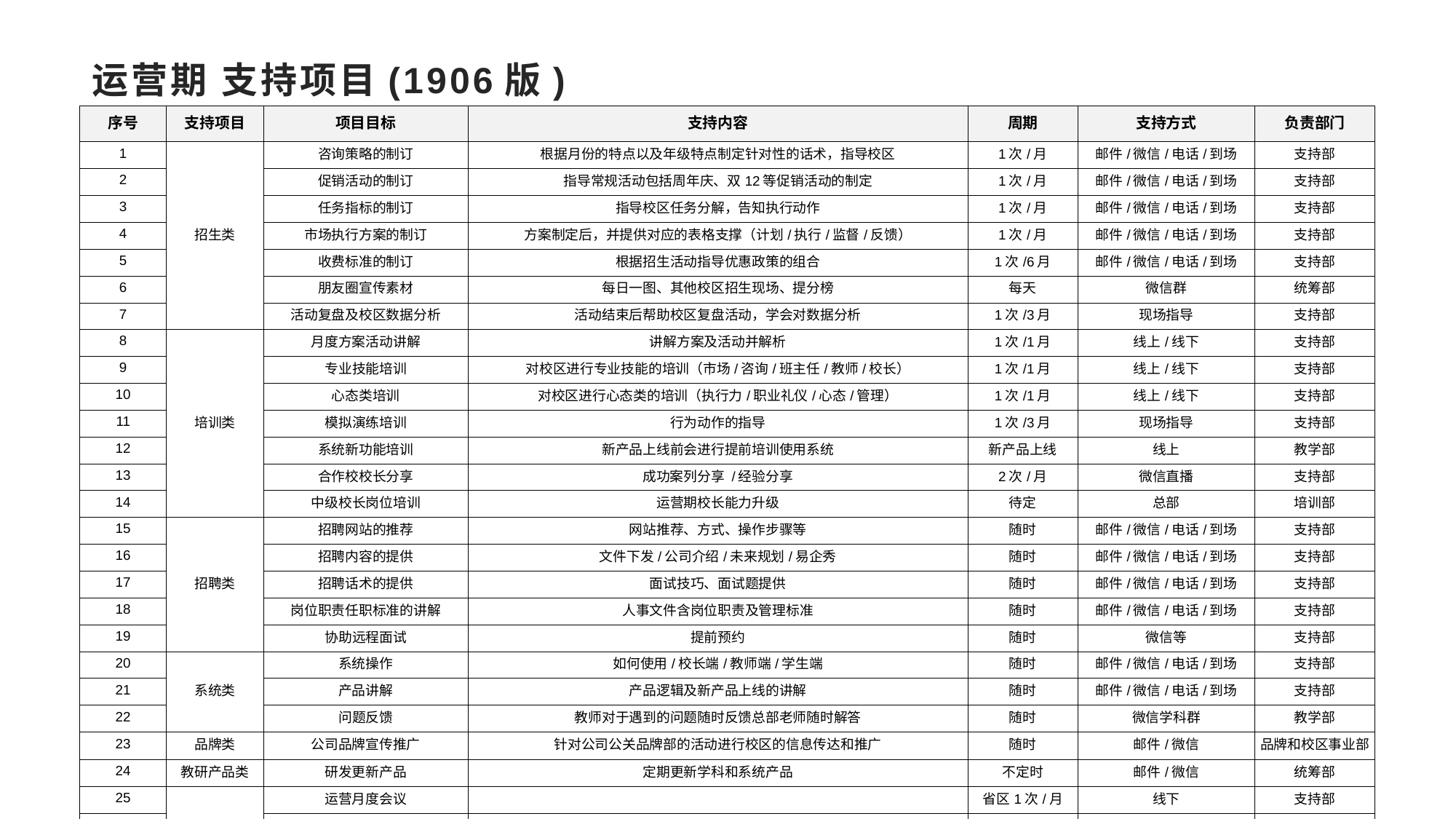

# 运营期 支持项目(1906版)
| 序号 | 支持项目 | 项目目标 | 支持内容 | 周期 | 支持方式 | 负责部门 |
| --- | --- | --- | --- | --- | --- | --- |
| 1 | 招生类 | 咨询策略的制订 | 根据月份的特点以及年级特点制定针对性的话术，指导校区 | 1次/月 | 邮件/微信/电话/到场 | 支持部 |
| 2 |  | 促销活动的制订 | 指导常规活动包括周年庆、双12等促销活动的制定 | 1次/月 | 邮件/微信/电话/到场 | 支持部 |
| 3 |  | 任务指标的制订 | 指导校区任务分解，告知执行动作 | 1次/月 | 邮件/微信/电话/到场 | 支持部 |
| 4 |  | 市场执行方案的制订 | 方案制定后，并提供对应的表格支撑（计划/执行/监督/反馈） | 1次/月 | 邮件/微信/电话/到场 | 支持部 |
| 5 |  | 收费标准的制订 | 根据招生活动指导优惠政策的组合 | 1次/6月 | 邮件/微信/电话/到场 | 支持部 |
| 6 |  | 朋友圈宣传素材 | 每日一图、其他校区招生现场、提分榜 | 每天 | 微信群 | 统筹部 |
| 7 |  | 活动复盘及校区数据分析 | 活动结束后帮助校区复盘活动，学会对数据分析 | 1次/3月 | 现场指导 | 支持部 |
| 8 | 培训类 | 月度方案活动讲解 | 讲解方案及活动并解析 | 1次/1月 | 线上/线下 | 支持部 |
| 9 |  | 专业技能培训 | 对校区进行专业技能的培训（市场/咨询/班主任/教师/校长） | 1次/1月 | 线上/线下 | 支持部 |
| 10 |  | 心态类培训 | 对校区进行心态类的培训（执行力/职业礼仪/心态/管理） | 1次/1月 | 线上/线下 | 支持部 |
| 11 |  | 模拟演练培训 | 行为动作的指导 | 1次/3月 | 现场指导 | 支持部 |
| 12 |  | 系统新功能培训 | 新产品上线前会进行提前培训使用系统 | 新产品上线 | 线上 | 教学部 |
| 13 |  | 合作校校长分享 | 成功案列分享 /经验分享 | 2次/月 | 微信直播 | 支持部 |
| 14 |  | 中级校长岗位培训 | 运营期校长能力升级 | 待定 | 总部 | 培训部 |
| 15 | 招聘类 | 招聘网站的推荐 | 网站推荐、方式、操作步骤等 | 随时 | 邮件/微信/电话/到场 | 支持部 |
| 16 |  | 招聘内容的提供 | 文件下发/公司介绍/未来规划/易企秀 | 随时 | 邮件/微信/电话/到场 | 支持部 |
| 17 |  | 招聘话术的提供 | 面试技巧、面试题提供 | 随时 | 邮件/微信/电话/到场 | 支持部 |
| 18 |  | 岗位职责任职标准的讲解 | 人事文件含岗位职责及管理标准 | 随时 | 邮件/微信/电话/到场 | 支持部 |
| 19 |  | 协助远程面试 | 提前预约 | 随时 | 微信等 | 支持部 |
| 20 | 系统类 | 系统操作 | 如何使用/校长端/教师端/学生端 | 随时 | 邮件/微信/电话/到场 | 支持部 |
| 21 |  | 产品讲解 | 产品逻辑及新产品上线的讲解 | 随时 | 邮件/微信/电话/到场 | 支持部 |
| 22 |  | 问题反馈 | 教师对于遇到的问题随时反馈总部老师随时解答 | 随时 | 微信学科群 | 教学部 |
| 23 | 品牌类 | 公司品牌宣传推广 | 针对公司公关品牌部的活动进行校区的信息传达和推广 | 随时 | 邮件/微信 | 品牌和校区事业部 |
| 24 | 教研产品类 | 研发更新产品 | 定期更新学科和系统产品 | 不定时 | 邮件/微信 | 统筹部 |
| 25 | 会议类 | 运营月度会议 |  | 省区1次/月 | 线下 | 支持部 |
| 26 |  | 巡省会议 |  | 省区1次/年 | 会场 | 支持部 |
| 27 |  | 高峰论坛 |  | 不定期 |  | 合作企业 |
| 28 |  | 合作伙伴年会 |  | 全国1次/年 |  | 统一到年会举办地 |